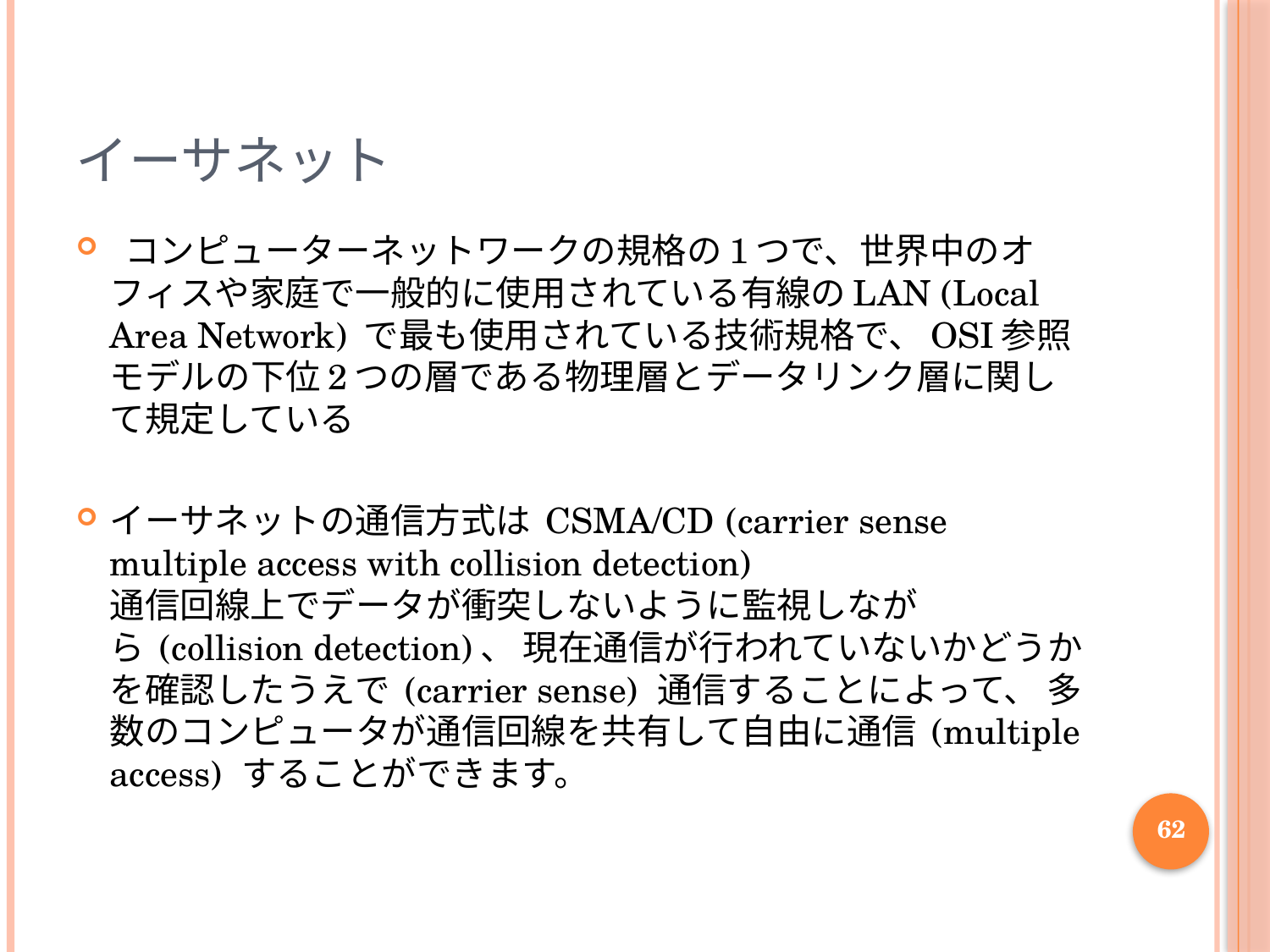

# イーサネット
 コンピューターネットワークの規格の1つで、世界中のオフィスや家庭で一般的に使用されている有線のLAN (Local Area Network) で最も使用されている技術規格で、OSI参照モデルの下位2つの層である物理層とデータリンク層に関して規定している

イーサネットの通信方式は CSMA/CD (carrier sense multiple access with collision detection) 
通信回線上でデータが衝突しないように監視しながら (collision detection)、 現在通信が行われていないかどうかを確認したうえで (carrier sense) 通信することによって、 多数のコンピュータが通信回線を共有して自由に通信 (multiple access) することができます。

62